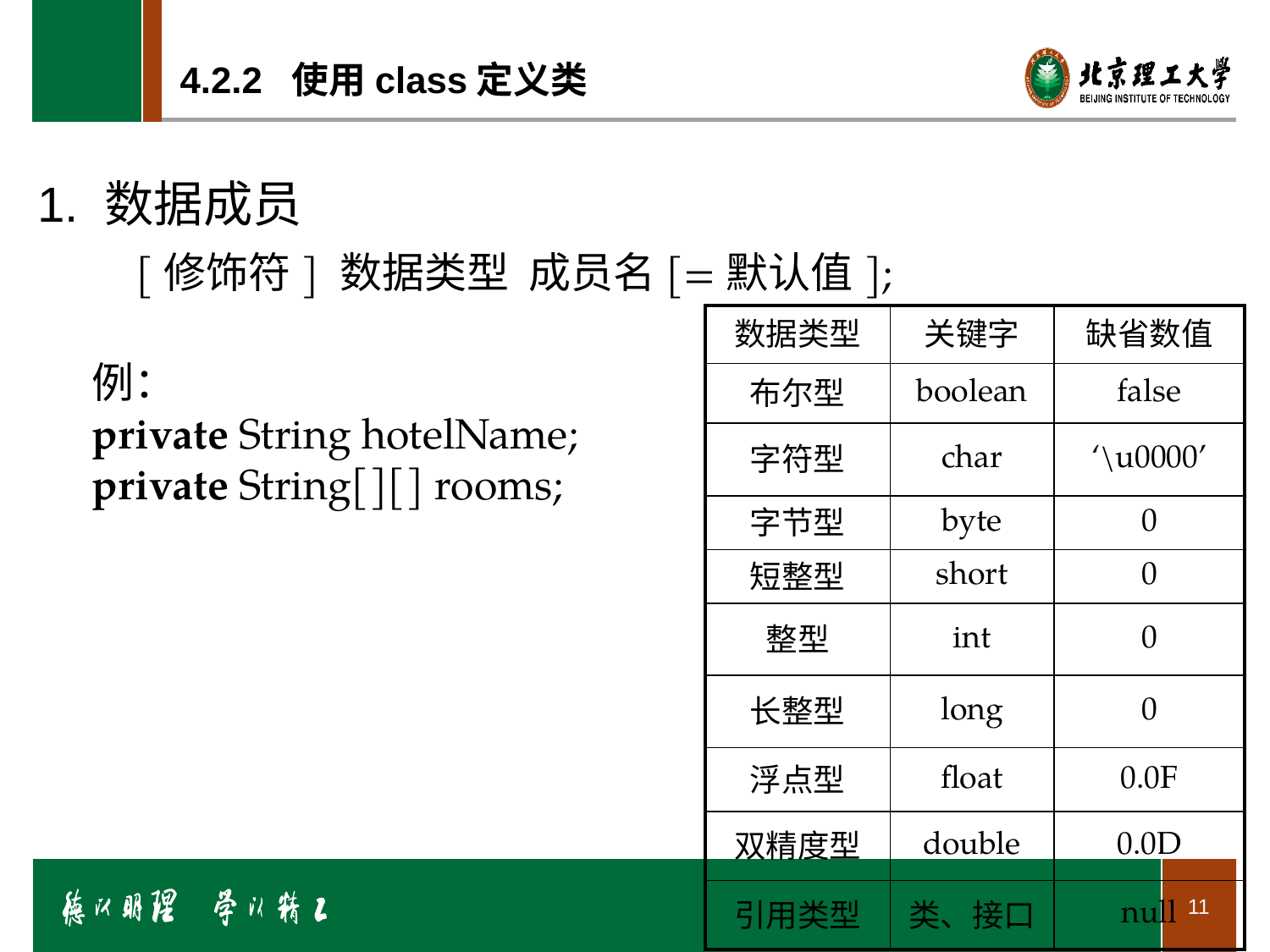

# 4.2.2  使用class定义类
1. 数据成员
        [修饰符] 数据类型  成员名[=默认值];

例：
private String hotelName;
private String[][] rooms;
| 数据类型 | 关键字 | 缺省数值 |
| --- | --- | --- |
| 布尔型 | boolean | false |
| 字符型 | char | ‘\u0000’ |
| 字节型 | byte | 0 |
| 短整型 | short | 0 |
| 整型 | int | 0 |
| 长整型 | long | 0 |
| 浮点型 | float | 0.0F |
| 双精度型 | double | 0.0D |
| 引用类型 | 类、接口 | null |